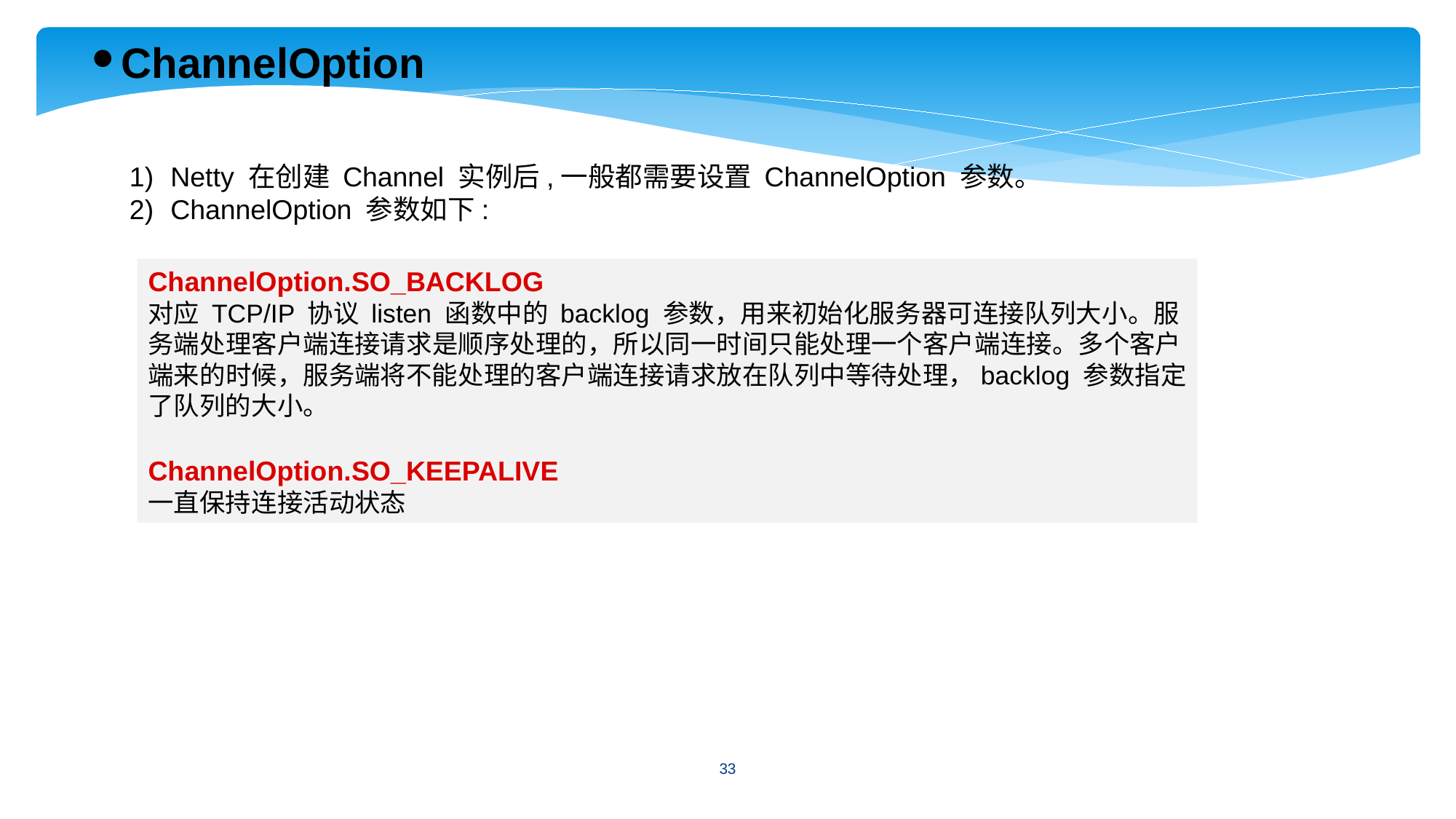

ChannelOption

Netty 在创建 Channel 实例后,一般都需要设置 ChannelOption 参数。
ChannelOption 参数如下:

ChannelOption.SO_BACKLOG
对应 TCP/IP 协议 listen 函数中的 backlog 参数，用来初始化服务器可连接队列大小。服
务端处理客户端连接请求是顺序处理的，所以同一时间只能处理一个客户端连接。多个客户
端来的时候，服务端将不能处理的客户端连接请求放在队列中等待处理，backlog 参数指定
了队列的大小。

ChannelOption.SO_KEEPALIVE
一直保持连接活动状态
33